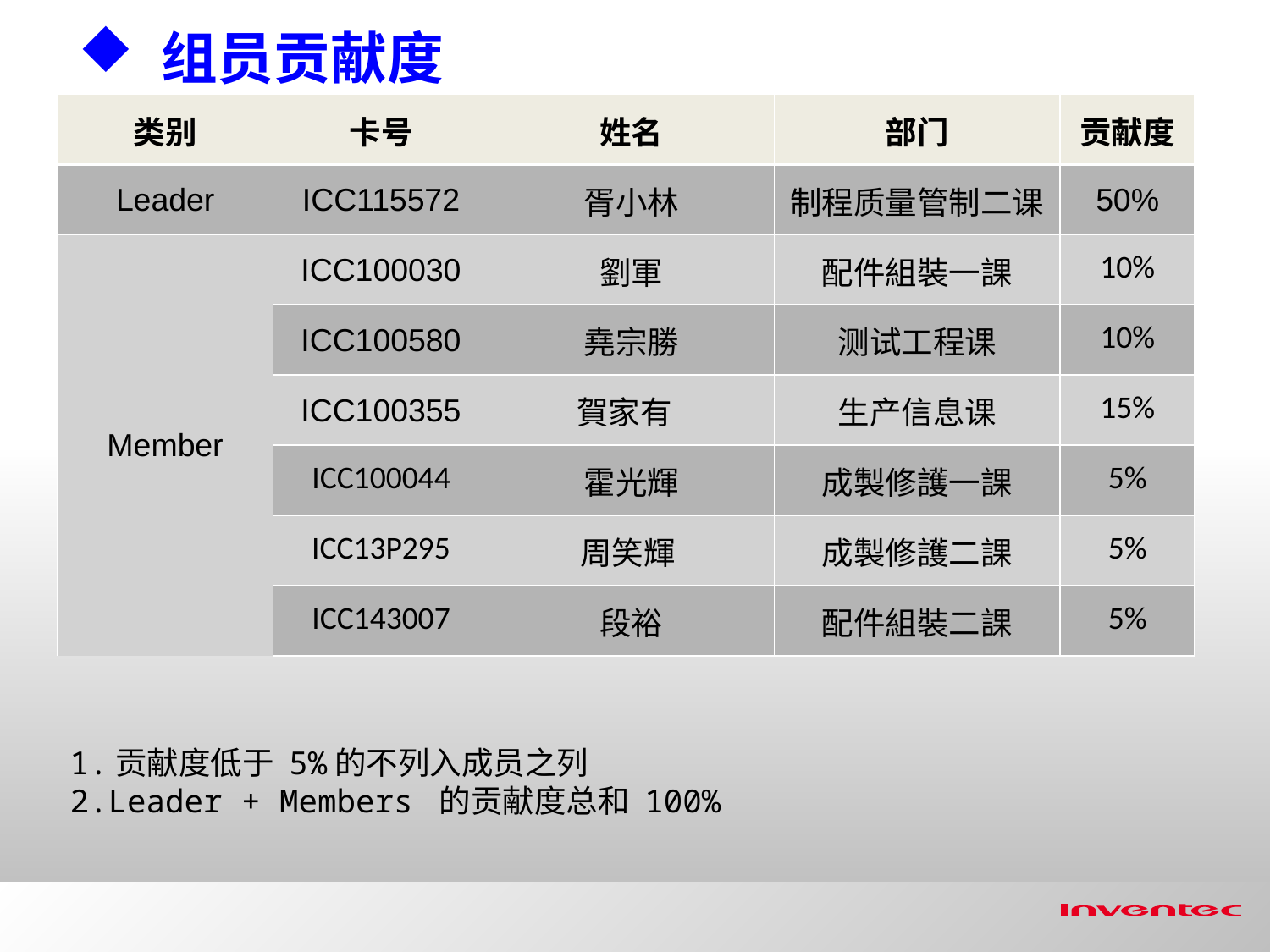

组员贡献度
| 类别 | 卡号 | 姓名 | 部门 | 贡献度 |
| --- | --- | --- | --- | --- |
| Leader | ICC115572 | 胥小林 | 制程质量管制二课 | 50% |
| Member | ICC100030 | 劉軍 | 配件組裝一課 | 10% |
|  | ICC100580 | 堯宗勝 | 测试工程课 | 10% |
|  | ICC100355 | 賀家有 | 生产信息课 | 15% |
|  | ICC100044 | 霍光輝 | 成製修護一課 | 5% |
|  | ICC13P295 | 周笑輝 | 成製修護二課 | 5% |
|  | ICC143007 | 段裕 | 配件組裝二課 | 5% |

1.贡献度低于 5%的不列入成员之列
2.Leader + Members 的贡献度总和 100%